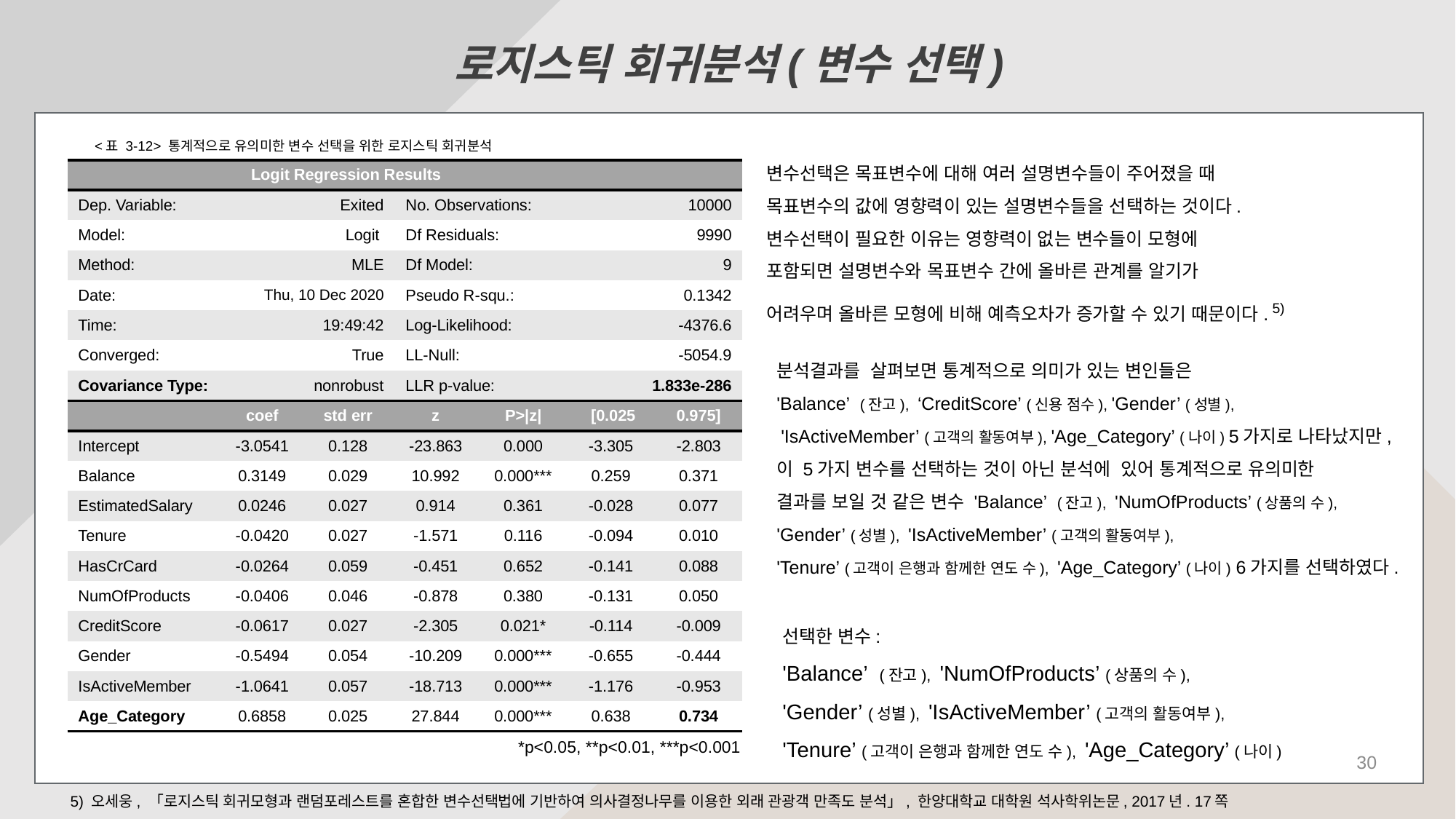

로지스틱 회귀분석(변수 선택)
0.5
정확도:0.8027, 민감도:0.1561, 특이도:0.9739
<표 3-12> 통계적으로 유의미한 변수 선택을 위한 로지스틱 회귀분석
변수선택은 목표변수에 대해 여러 설명변수들이 주어졌을 때
목표변수의 값에 영향력이 있는 설명변수들을 선택하는 것이다.
변수선택이 필요한 이유는 영향력이 없는 변수들이 모형에
포함되면 설명변수와 목표변수 간에 올바른 관계를 알기가
어려우며 올바른 모형에 비해 예측오차가 증가할 수 있기 때문이다. 5)
| Logit Regression Results |  |  |  |
| --- | --- | --- | --- |
| Dep. Variable: | Exited | No. Observations: | 10000 |
| Model: | Logit | Df Residuals: | 9990 |
| Method: | MLE | Df Model: | 9 |
| Date: | Thu, 10 Dec 2020 | Pseudo R-squ.: | 0.1342 |
| Time: | 19:49:42 | Log-Likelihood: | -4376.6 |
| Converged: | True | LL-Null: | -5054.9 |
| Covariance Type: | nonrobust | LLR p-value: | 1.833e-286 |

분석결과를  살펴보면 통계적으로 의미가 있는 변인들은
'Balance’  (잔고),  ‘CreditScore’ (신용 점수), 'Gender’ (성별),
 'IsActiveMember’ (고객의 활동여부), 'Age_Category’ (나이) 5가지로 나타났지만,
이 5가지 변수를 선택하는 것이 아닌 분석에  있어 통계적으로 유의미한
결과를 보일 것 같은 변수 'Balance’  (잔고),  'NumOfProducts’ (상품의 수),
'Gender’ (성별),  'IsActiveMember’ (고객의 활동여부),
'Tenure’ (고객이 은행과 함께한 연도 수),  'Age_Category’ (나이) 6가지를 선택하였다.
|  | coef | std err | z | P>|z| | [0.025 | 0.975] |
| --- | --- | --- | --- | --- | --- | --- |
| Intercept | -3.0541 | 0.128 | -23.863 | 0.000 | -3.305 | -2.803 |
| Balance | 0.3149 | 0.029 | 10.992 | 0.000\*\*\* | 0.259 | 0.371 |
| EstimatedSalary | 0.0246 | 0.027 | 0.914 | 0.361 | -0.028 | 0.077 |
| Tenure | -0.0420 | 0.027 | -1.571 | 0.116 | -0.094 | 0.010 |
| HasCrCard | -0.0264 | 0.059 | -0.451 | 0.652 | -0.141 | 0.088 |
| NumOfProducts | -0.0406 | 0.046 | -0.878 | 0.380 | -0.131 | 0.050 |
| CreditScore | -0.0617 | 0.027 | -2.305 | 0.021\* | -0.114 | -0.009 |
| Gender | -0.5494 | 0.054 | -10.209 | 0.000\*\*\* | -0.655 | -0.444 |
| IsActiveMember | -1.0641 | 0.057 | -18.713 | 0.000\*\*\* | -1.176 | -0.953 |
| Age\_Category | 0.6858 | 0.025 | 27.844 | 0.000\*\*\* | 0.638 | 0.734 |
선택한 변수:
'Balance’  (잔고),  'NumOfProducts’ (상품의 수),
'Gender’ (성별),  'IsActiveMember’ (고객의 활동여부),
'Tenure’ (고객이 은행과 함께한 연도 수),  'Age_Category’ (나이)
*p<0.05, **p<0.01, ***p<0.001
30
5) 오세웅, 「로지스틱 회귀모형과 랜덤포레스트를 혼합한 변수선택법에 기반하여 의사결정나무를 이용한 외래 관광객 만족도 분석」, 한양대학교 대학원 석사학위논문, 2017년. 17쪽